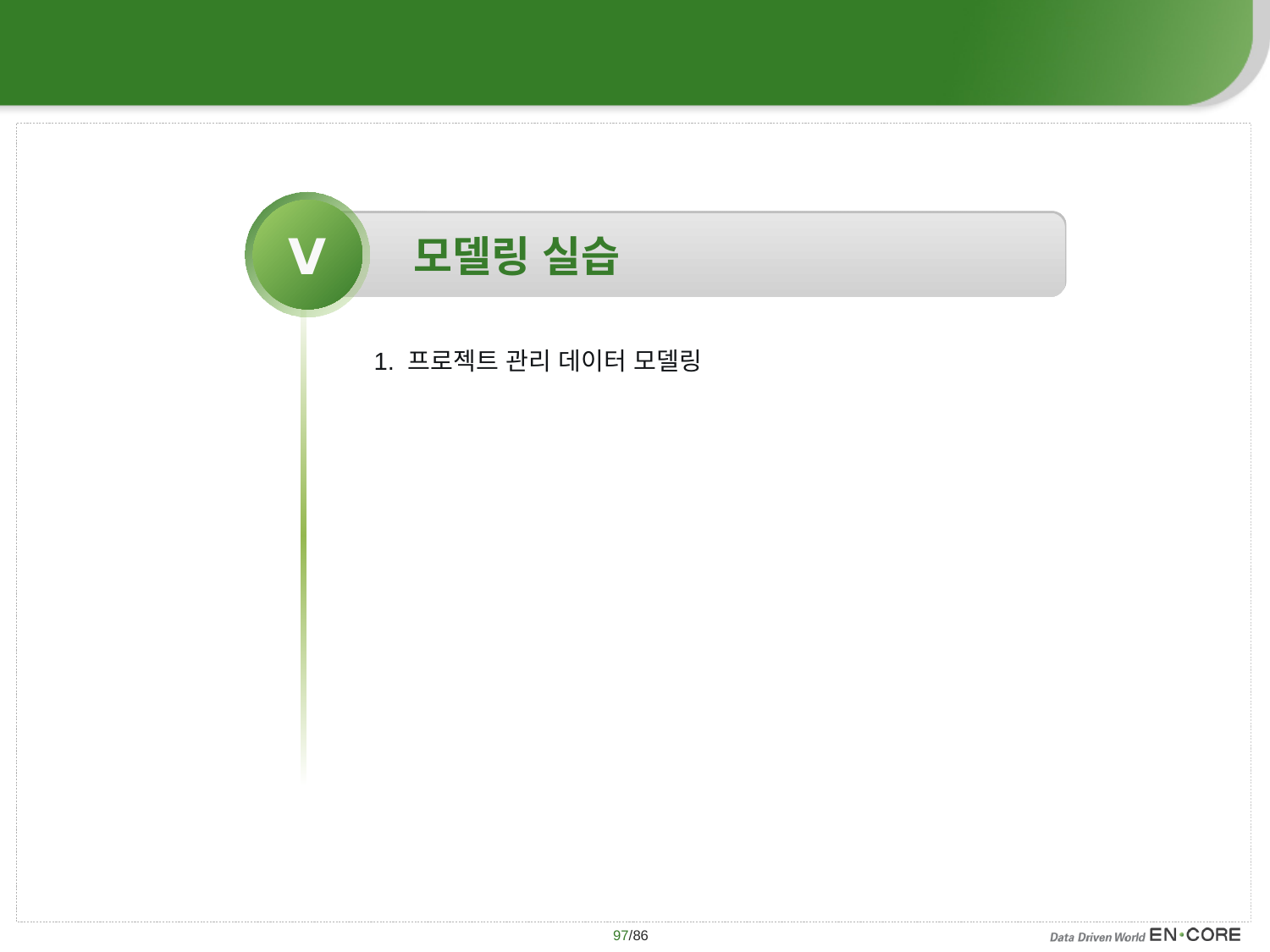

Ⅴ
모델링 실습

1. 프로젝트 관리 데이터 모델링